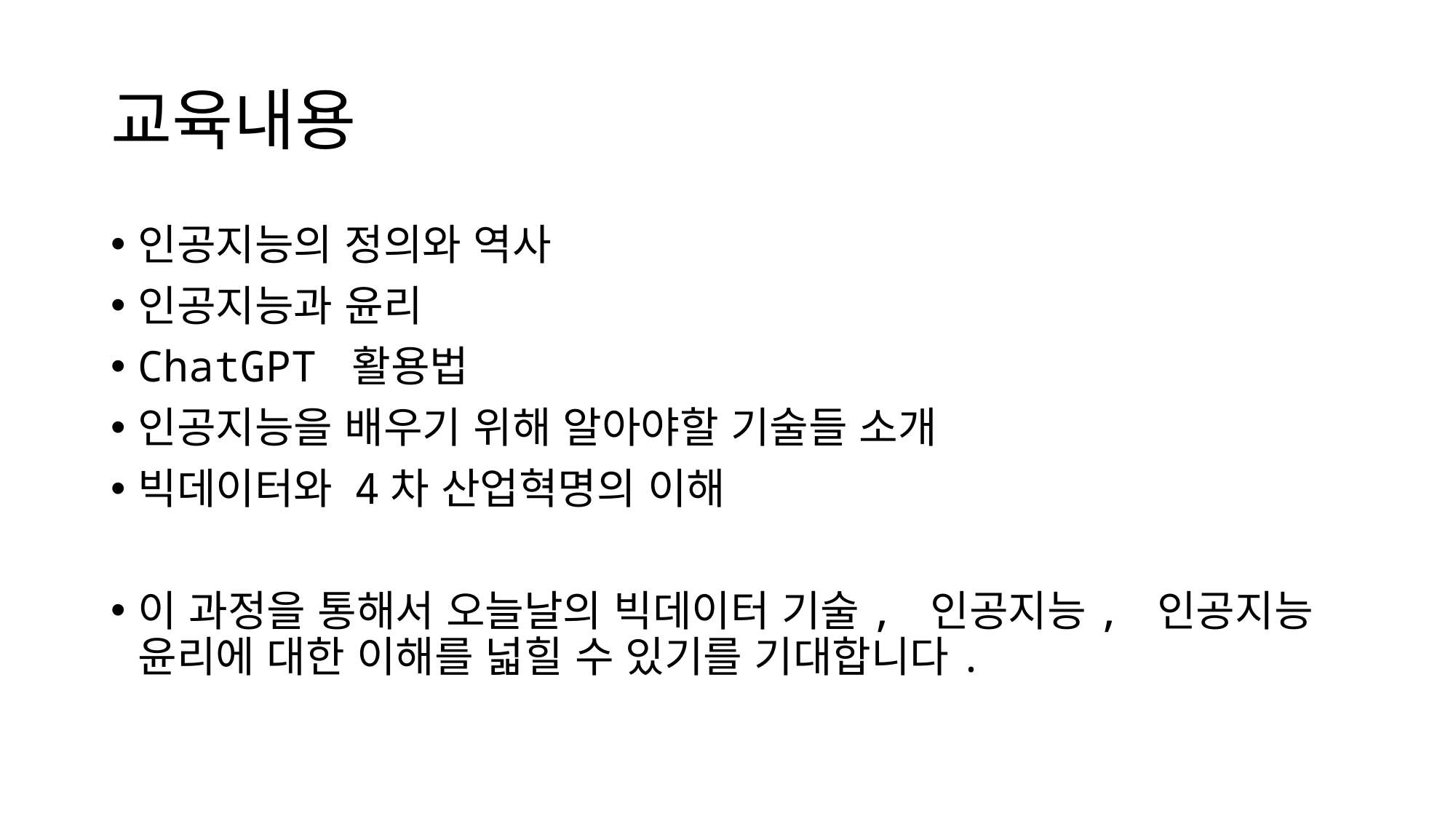

# 교육내용
인공지능의 정의와 역사
인공지능과 윤리
ChatGPT 활용법
인공지능을 배우기 위해 알아야할 기술들 소개
빅데이터와 4차 산업혁명의 이해

이 과정을 통해서 오늘날의 빅데이터 기술, 인공지능, 인공지능 윤리에 대한 이해를 넓힐 수 있기를 기대합니다.